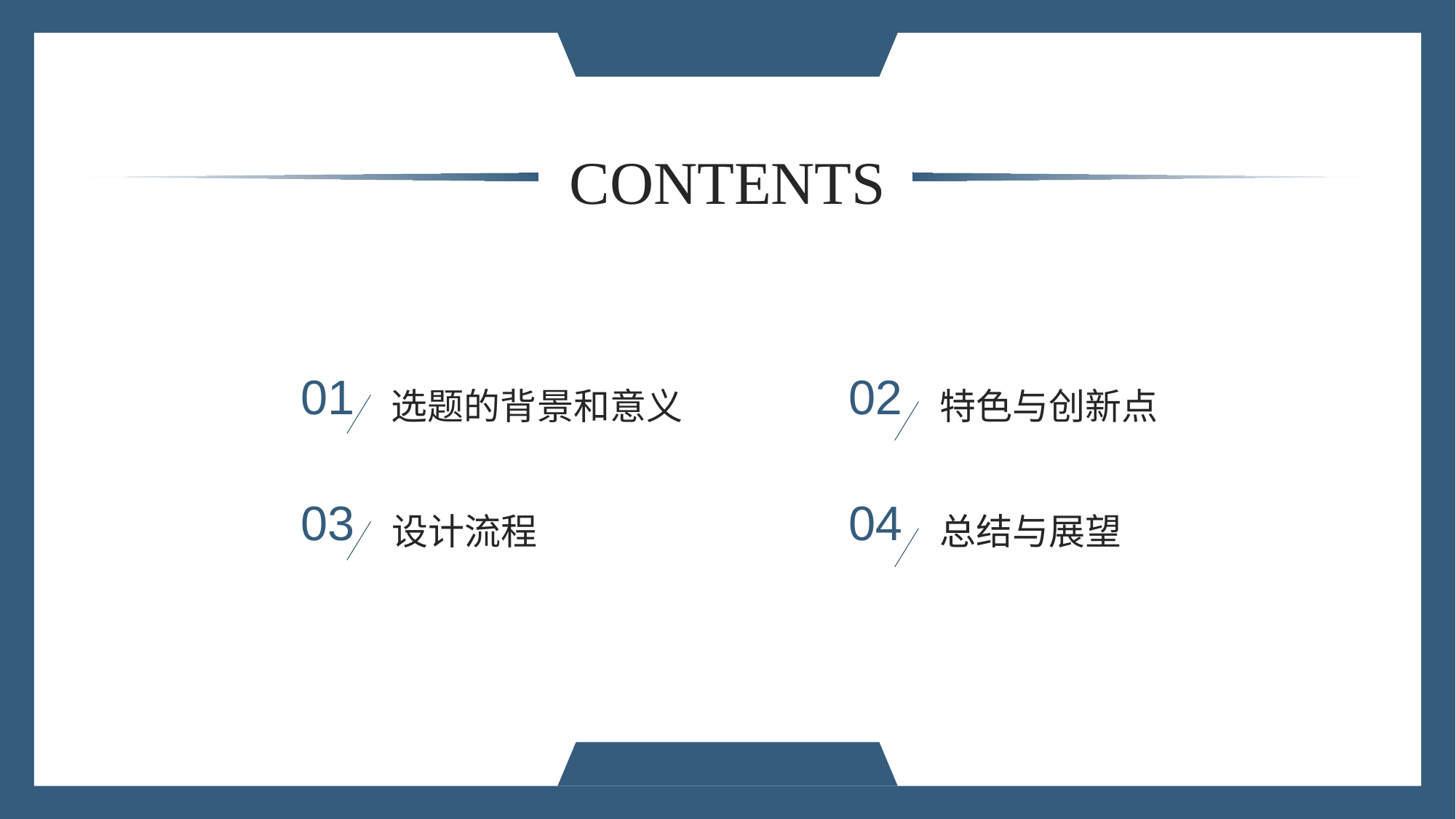

CONTENTS

01
02
选题的背景和意义
特色与创新点
03
04
设计流程
总结与展望